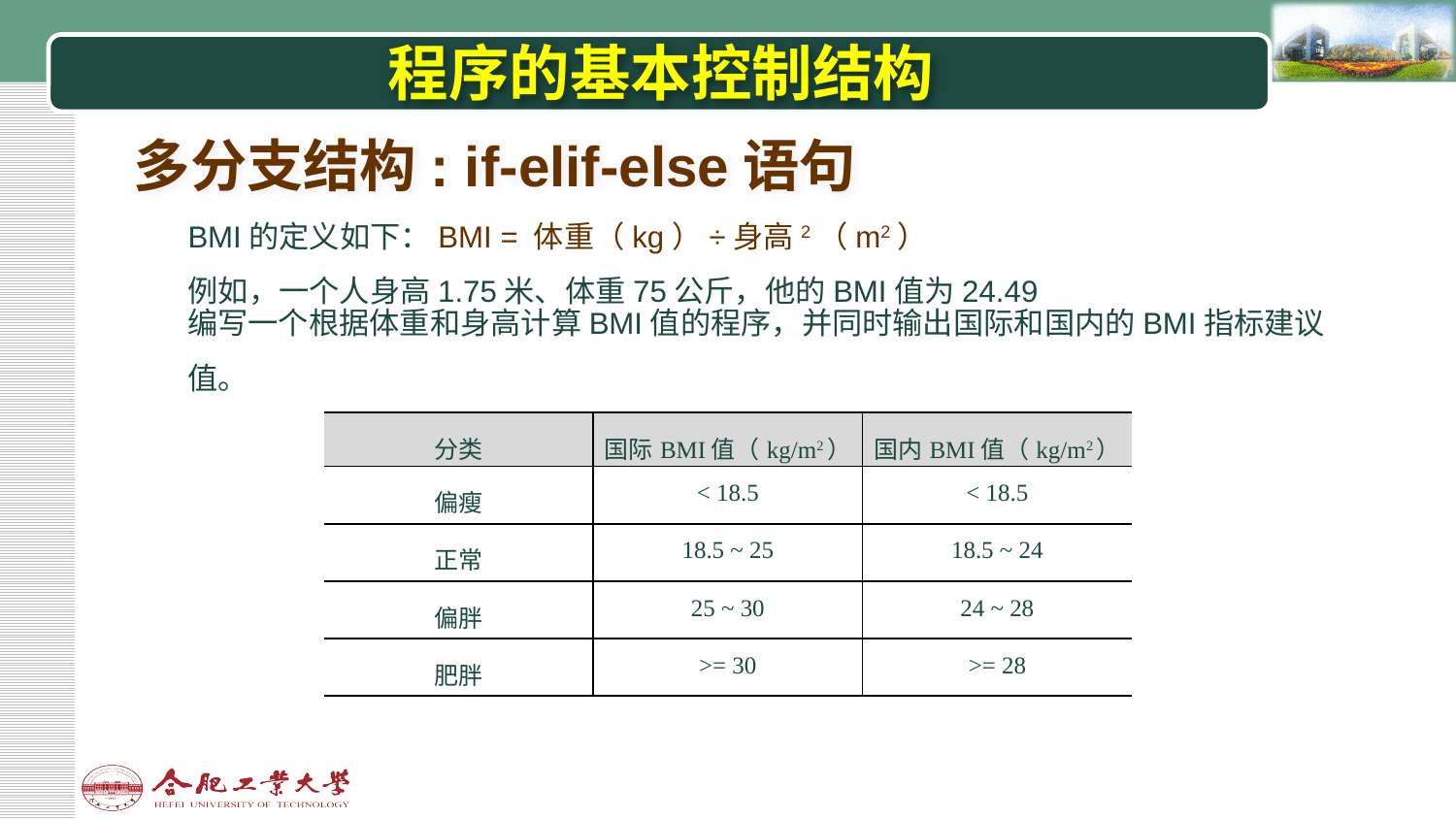

# 程序的基本控制结构
多分支结构: if-elif-else语句
BMI的定义如下：BMI = 体重（kg）÷身高2（m2）
例如，一个人身高1.75米、体重75公斤，他的BMI值为24.49

编写一个根据体重和身高计算BMI值的程序，并同时输出国际和国内的BMI指标建议值。
| 分类 | 国际BMI值（kg/m2） | 国内BMI值（kg/m2） |
| --- | --- | --- |
| 偏瘦 | < 18.5 | < 18.5 |
| 正常 | 18.5 ~ 25 | 18.5 ~ 24 |
| 偏胖 | 25 ~ 30 | 24 ~ 28 |
| 肥胖 | >= 30 | >= 28 |